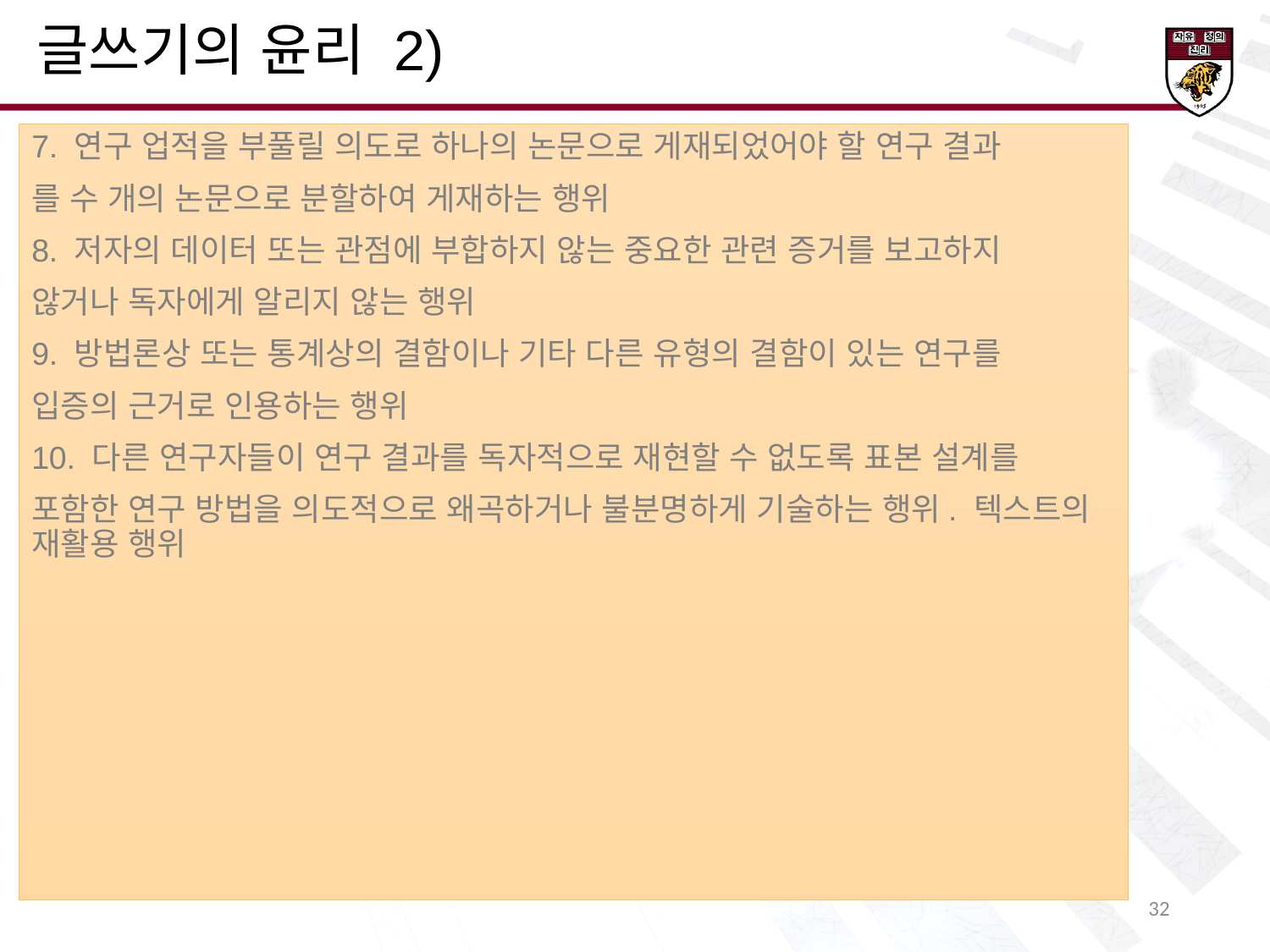

글쓰기의 윤리 2)
7. 연구 업적을 부풀릴 의도로 하나의 논문으로 게재되었어야 할 연구 결과
를 수 개의 논문으로 분할하여 게재하는 행위
8. 저자의 데이터 또는 관점에 부합하지 않는 중요한 관련 증거를 보고하지
않거나 독자에게 알리지 않는 행위
9. 방법론상 또는 통계상의 결함이나 기타 다른 유형의 결함이 있는 연구를
입증의 근거로 인용하는 행위
10. 다른 연구자들이 연구 결과를 독자적으로 재현할 수 없도록 표본 설계를
포함한 연구 방법을 의도적으로 왜곡하거나 불분명하게 기술하는 행위. 텍스트의 재활용 행위

32